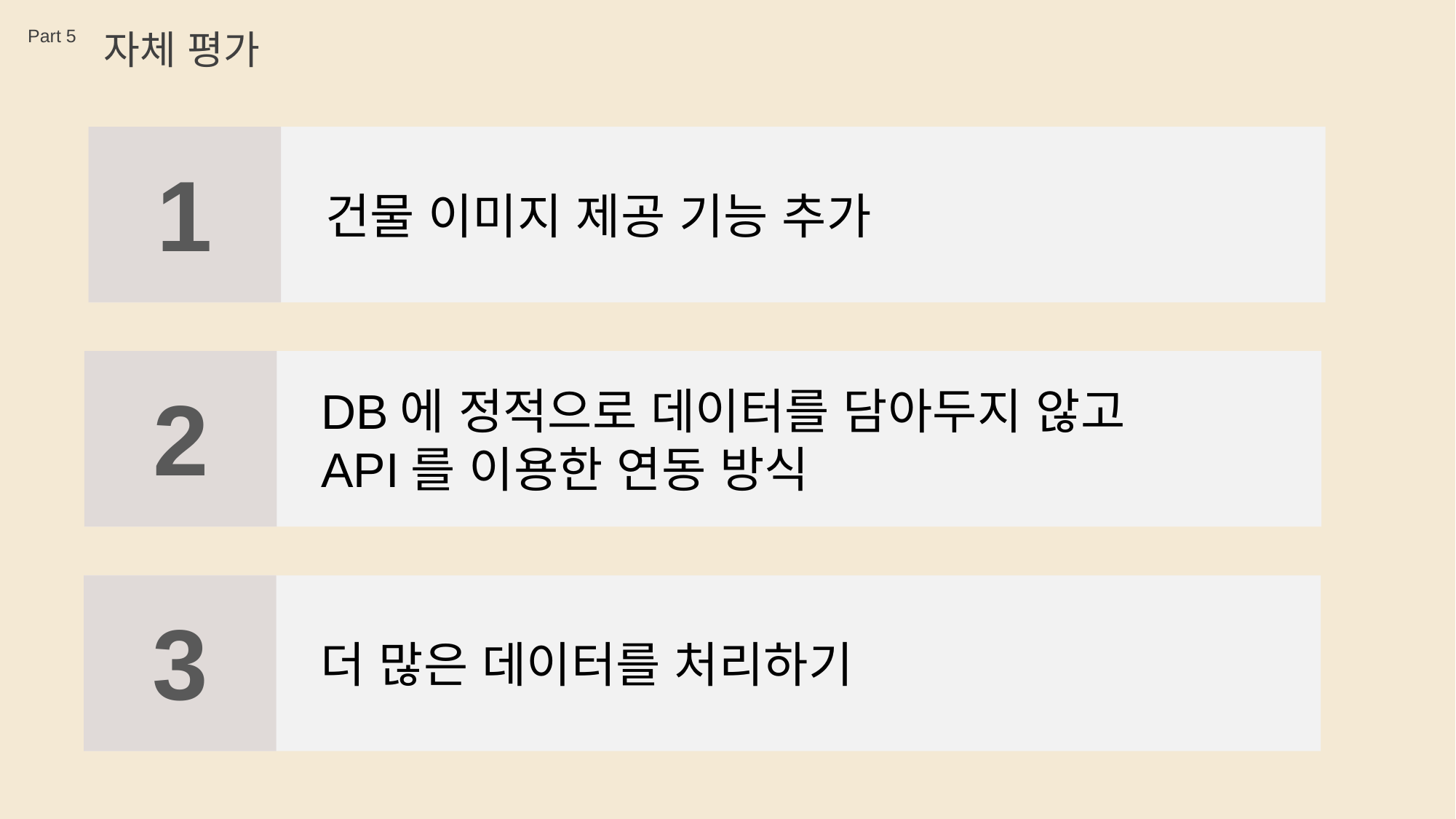

Part 5
자체 평가

건물 이미지 제공 기능 추가
1

DB에 정적으로 데이터를 담아두지 않고
API를 이용한 연동 방식
2

더 많은 데이터를 처리하기
3